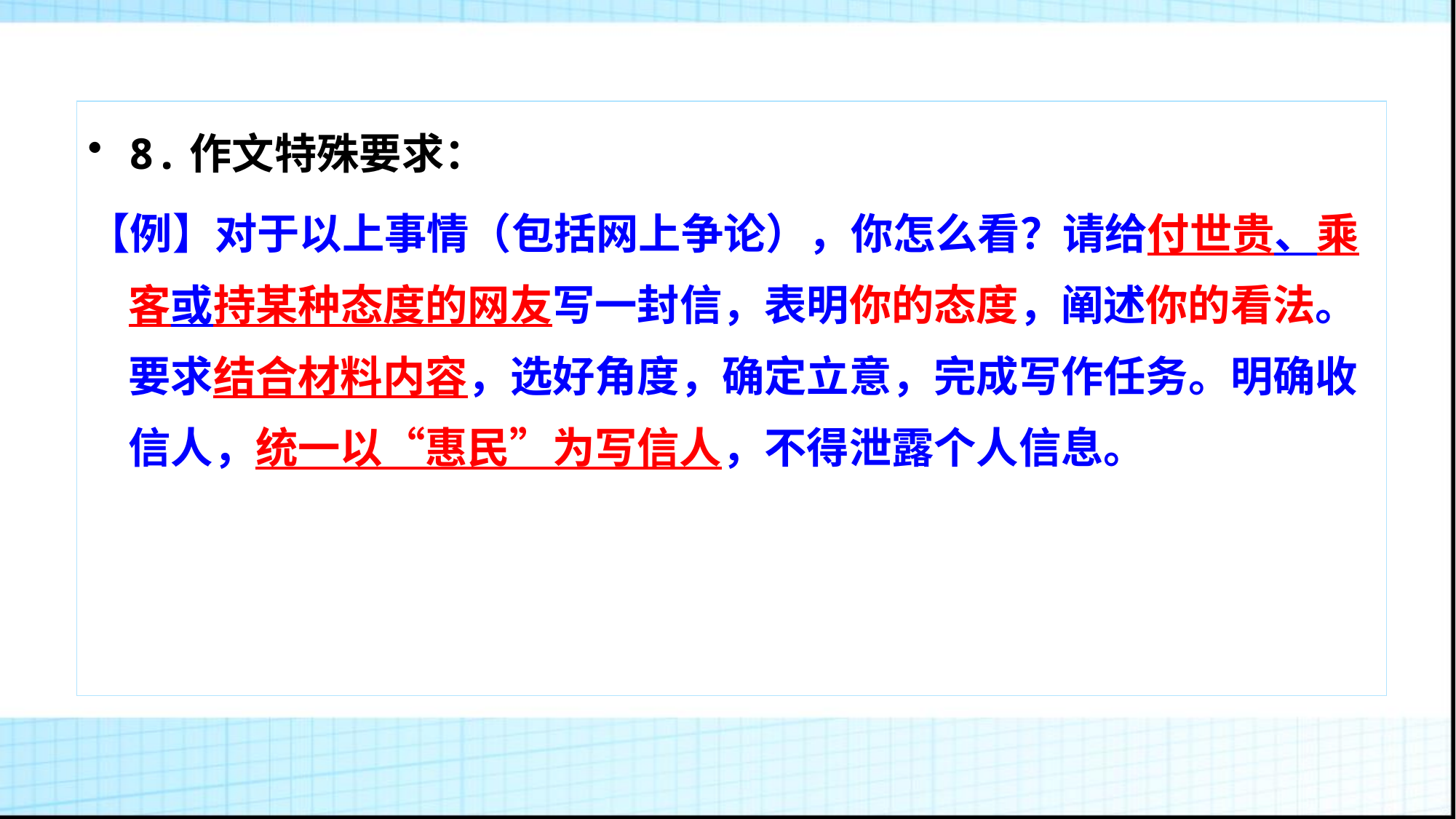

8.作文特殊要求：
【例】对于以上事情（包括网上争论），你怎么看？请给付世贵、乘客或持某种态度的网友写一封信，表明你的态度，阐述你的看法。要求结合材料内容，选好角度，确定立意，完成写作任务。明确收信人，统一以“惠民”为写信人，不得泄露个人信息。